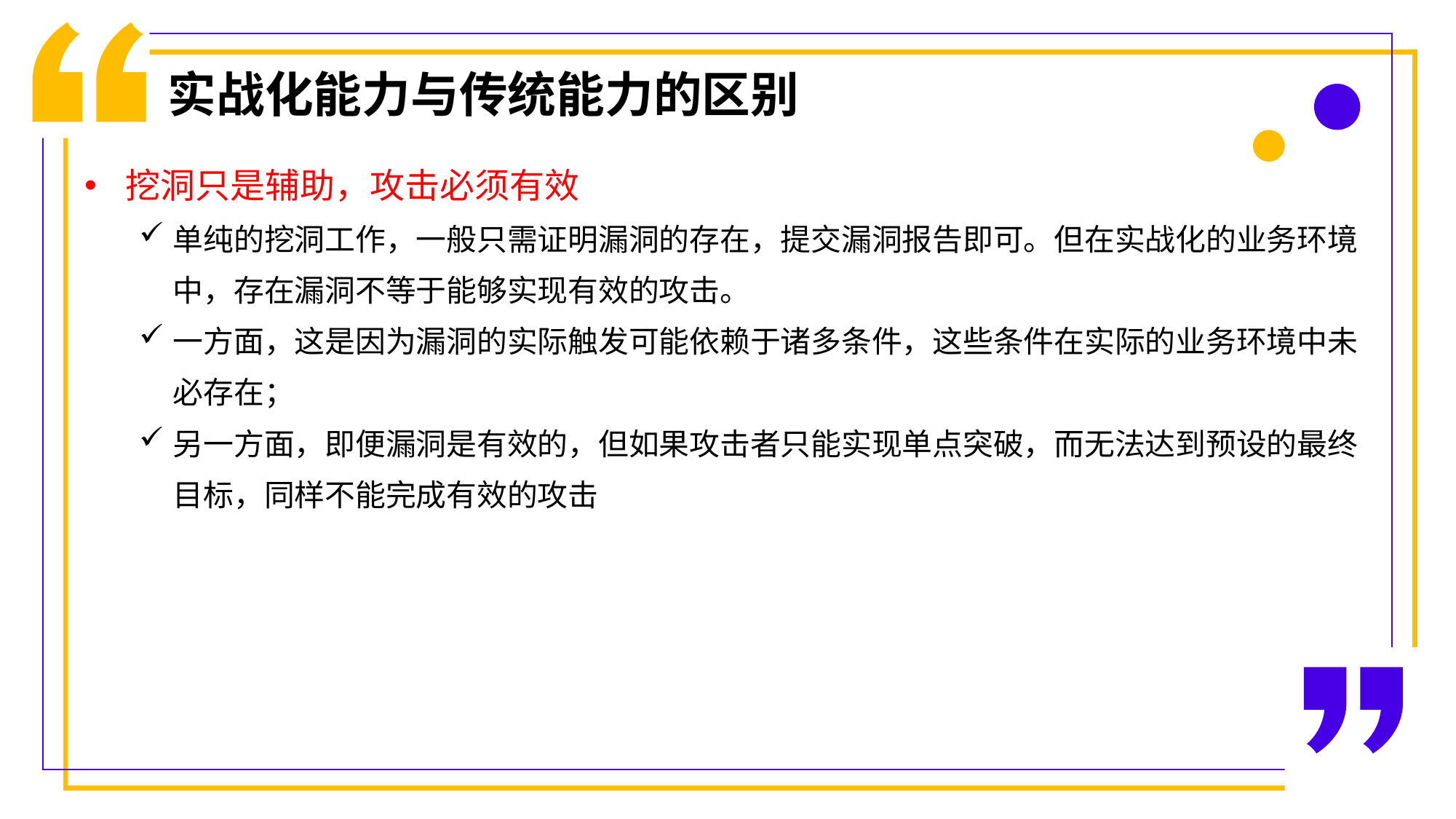

实战化能力与传统能力的区别

挖洞只是辅助，攻击必须有效
单纯的挖洞工作，一般只需证明漏洞的存在，提交漏洞报告即可。但在实战化的业务环境中，存在漏洞不等于能够实现有效的攻击。
一方面，这是因为漏洞的实际触发可能依赖于诸多条件，这些条件在实际的业务环境中未必存在；
另一方面，即便漏洞是有效的，但如果攻击者只能实现单点突破，而无法达到预设的最终目标，同样不能完成有效的攻击